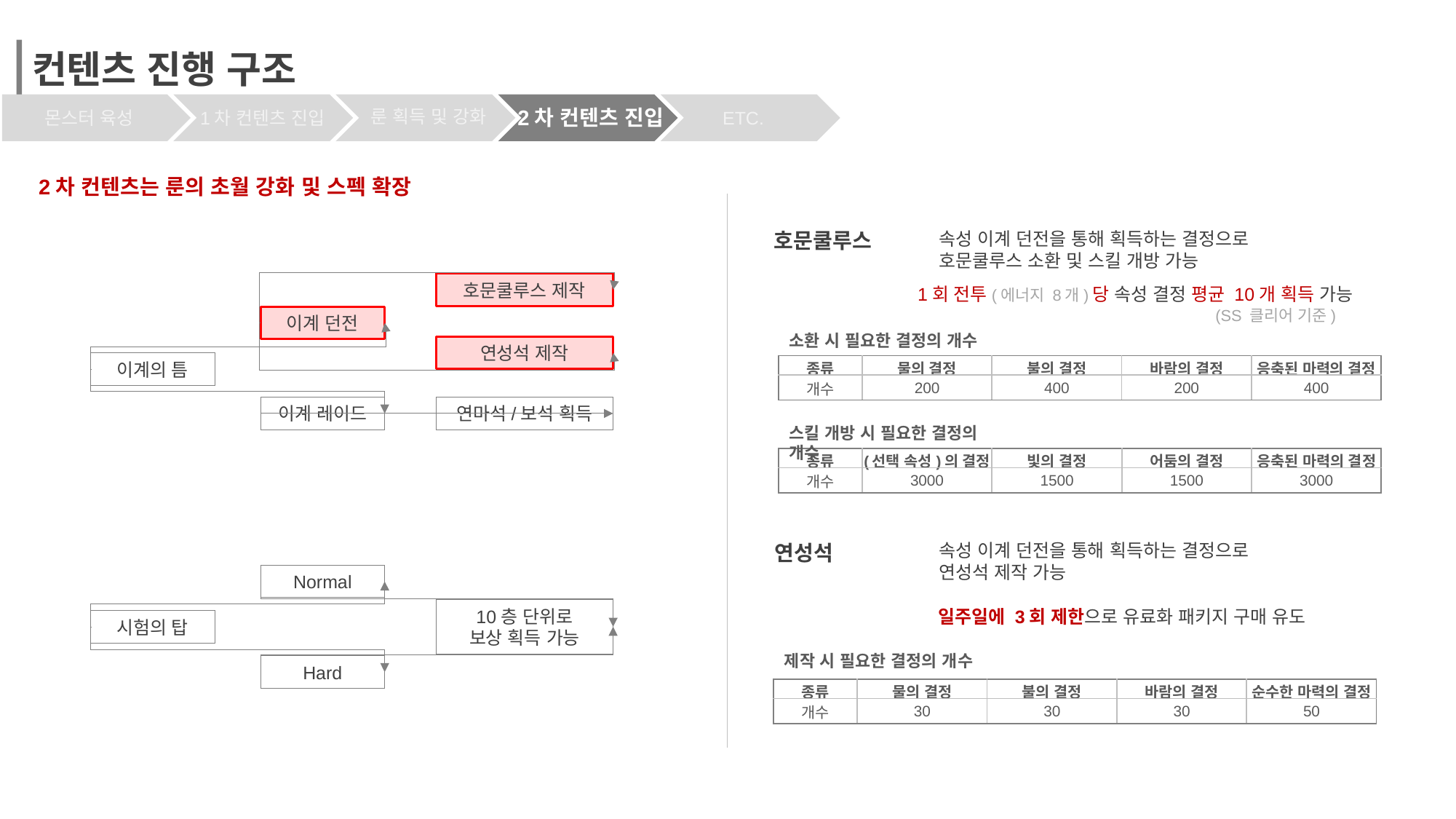

컨텐츠 진행 구조

2차 컨텐츠 진입
룬 획득 및 강화
ETC.
몬스터 육성
1차 컨텐츠 진입
2차 컨텐츠는 룬의 초월 강화 및 스펙 확장
속성 이계 던전을 통해 획득하는 결정으로
호문쿨루스 소환 및 스킬 개방 가능
호문쿨루스
호문쿨루스 제작
이계 던전
연성석 제작
이계의 틈
연마석/보석 획득
이계 레이드
1회 전투(에너지 8개)당 속성 결정 평균 10개 획득 가능
(SS 클리어 기준)
소환 시 필요한 결정의 개수
| 종류 | 물의 결정 | 불의 결정 | 바람의 결정 | 응축된 마력의 결정 |
| --- | --- | --- | --- | --- |
| 개수 | 200 | 400 | 200 | 400 |
스킬 개방 시 필요한 결정의 개수
| 종류 | (선택 속성)의 결정 | 빛의 결정 | 어둠의 결정 | 응축된 마력의 결정 |
| --- | --- | --- | --- | --- |
| 개수 | 3000 | 1500 | 1500 | 3000 |
속성 이계 던전을 통해 획득하는 결정으로
연성석 제작 가능
연성석
Normal
10층 단위로
보상 획득 가능
일주일에 3회 제한으로 유료화 패키지 구매 유도
시험의 탑
제작 시 필요한 결정의 개수
Hard
| 종류 | 물의 결정 | 불의 결정 | 바람의 결정 | 순수한 마력의 결정 |
| --- | --- | --- | --- | --- |
| 개수 | 30 | 30 | 30 | 50 |